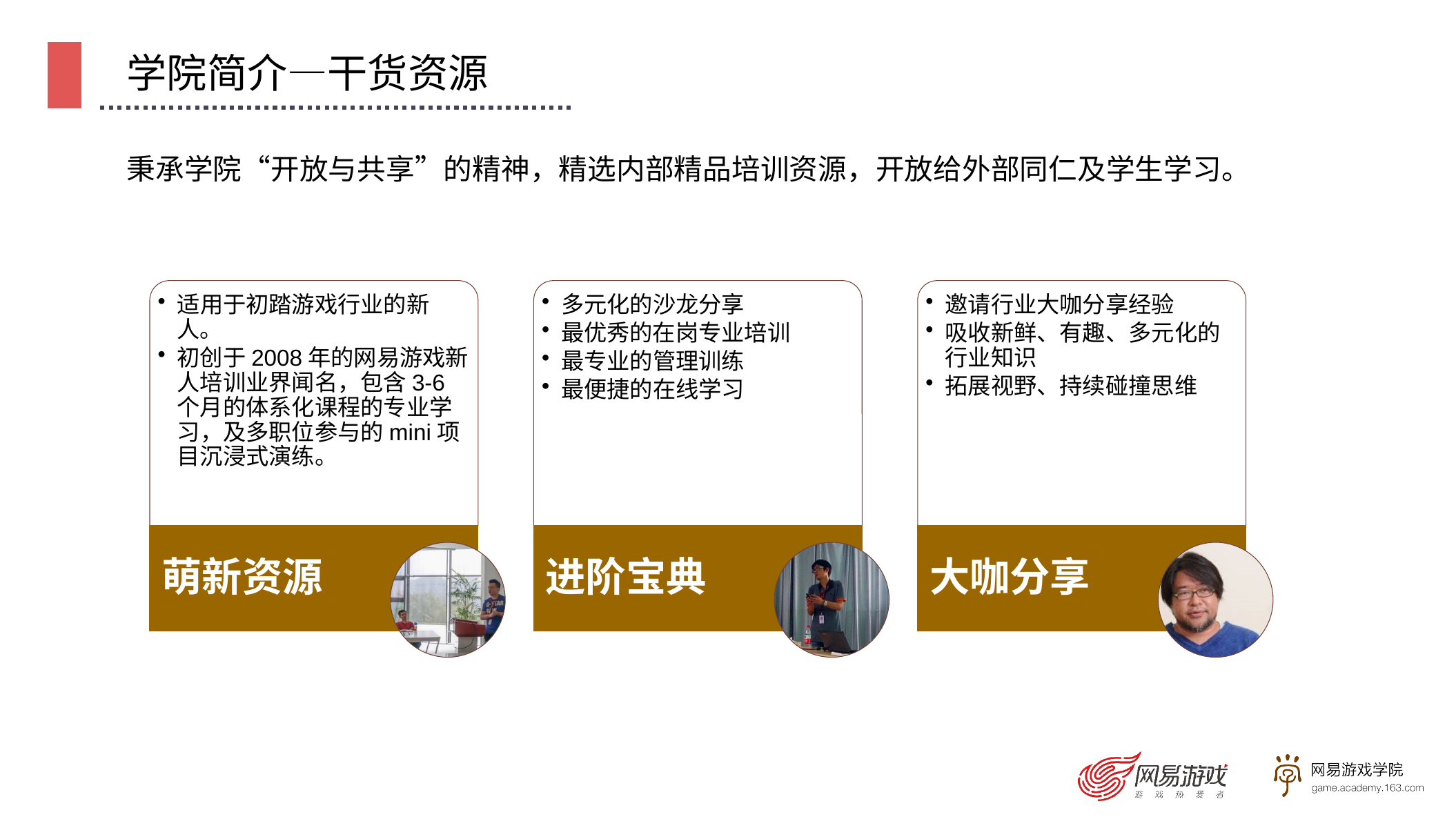

学院简介—干货资源
适用于初踏游戏行业的新人。
初创于2008年的网易游戏新人培训业界闻名，包含3-6个月的体系化课程的专业学习，及多职位参与的mini项目沉浸式演练。
萌新资源
多元化的沙龙分享
最优秀的在岗专业培训
最专业的管理训练
最便捷的在线学习
进阶宝典
邀请行业大咖分享经验
吸收新鲜、有趣、多元化的行业知识
拓展视野、持续碰撞思维
大咖分享
秉承学院“开放与共享”的精神，精选内部精品培训资源，开放给外部同仁及学生学习。